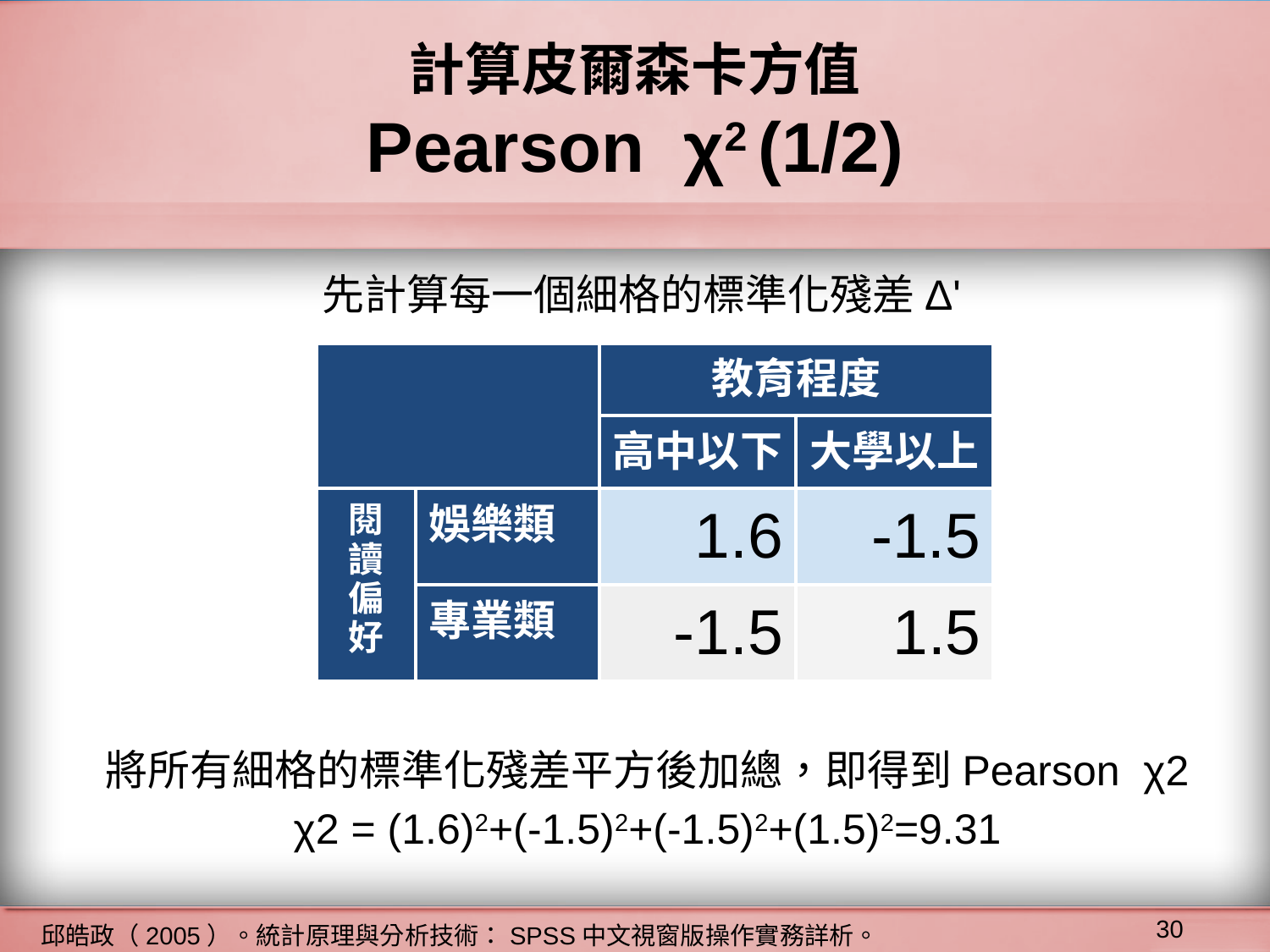

# 計算皮爾森卡方值
Pearson  χ2 (1/2)
先計算每一個細格的標準化殘差Δ'
|  |  | 教育程度 |  |
| --- | --- | --- | --- |
|  |  | 高中以下 | 大學以上 |
| 閱 讀 偏 好 | 娛樂類 | 1.6 | -1.5 |
|  | 專業類 | -1.5 | 1.5 |
將所有細格的標準化殘差平方後加總，即得到Pearson  χ2
χ2 = (1.6)2+(-1.5)2+(-1.5)2+(1.5)2=9.31
30
邱皓政（2005）。統計原理與分析技術：SPSS中文視窗版操作實務詳析。